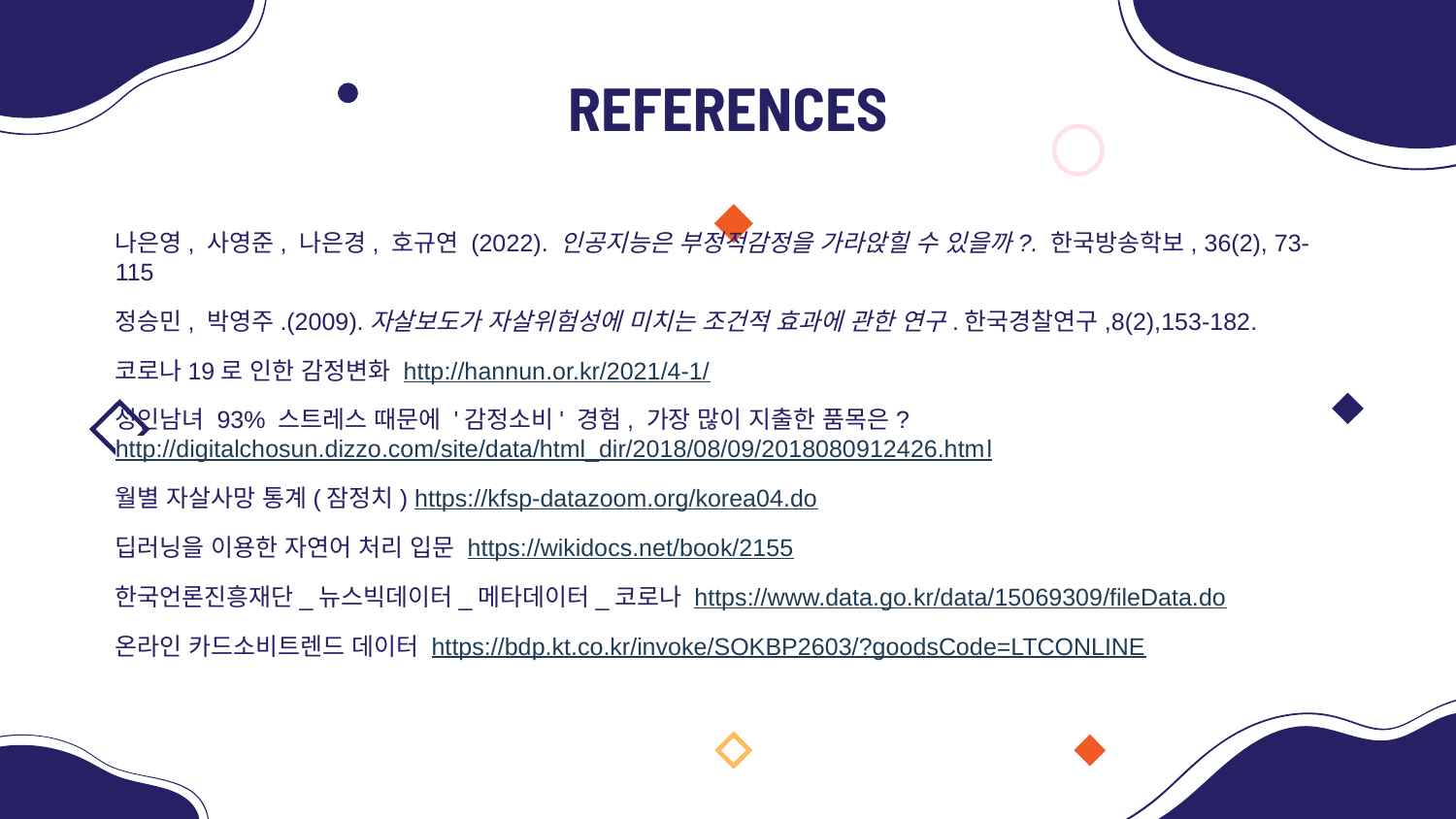

# REFERENCES
나은영, 사영준, 나은경, 호규연 (2022). 인공지능은 부정적감정을 가라앉힐 수 있을까?. 한국방송학보, 36(2), 73-115
정승민, 박영주.(2009).자살보도가 자살위험성에 미치는 조건적 효과에 관한 연구.한국경찰연구,8(2),153-182.
코로나19로 인한 감정변화 http://hannun.or.kr/2021/4-1/
성인남녀 93% 스트레스 때문에 '감정소비' 경험, 가장 많이 지출한 품목은? http://digitalchosun.dizzo.com/site/data/html_dir/2018/08/09/2018080912426.html
월별 자살사망 통계(잠정치) https://kfsp-datazoom.org/korea04.do
딥러닝을 이용한 자연어 처리 입문 https://wikidocs.net/book/2155
한국언론진흥재단_뉴스빅데이터_메타데이터_코로나 https://www.data.go.kr/data/15069309/fileData.do
온라인 카드소비트렌드 데이터 https://bdp.kt.co.kr/invoke/SOKBP2603/?goodsCode=LTCONLINE